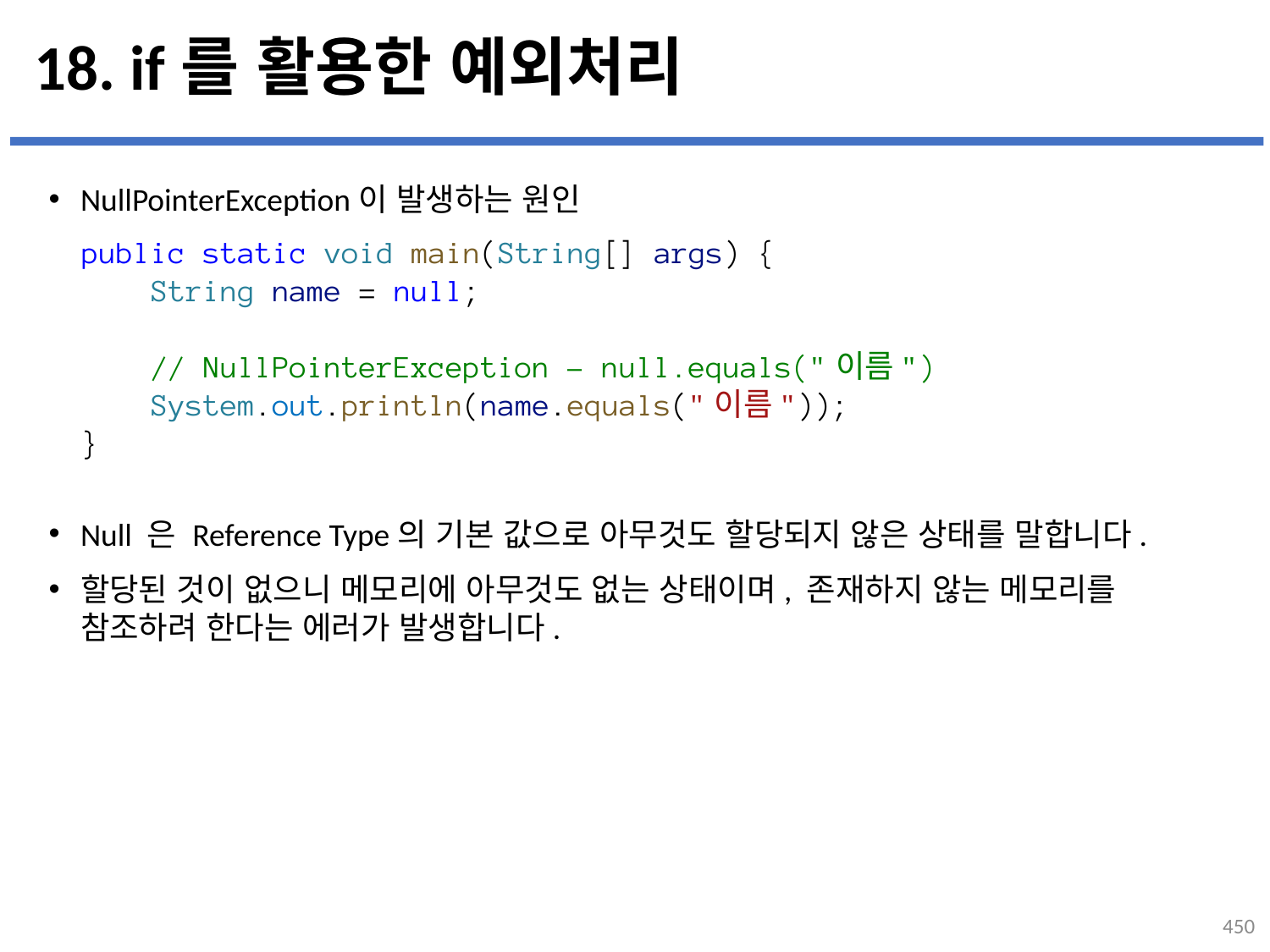

# 18. if를 활용한 예외처리
NullPointerException이 발생하는 원인

Null 은 Reference Type의 기본 값으로 아무것도 할당되지 않은 상태를 말합니다.
할당된 것이 없으니 메모리에 아무것도 없는 상태이며, 존재하지 않는 메모리를
참조하려 한다는 에러가 발생합니다.
public static void main(String[] args) {
    String name = null;
    // NullPointerException - null.equals("이름")
    System.out.println(name.equals("이름"));
}
450